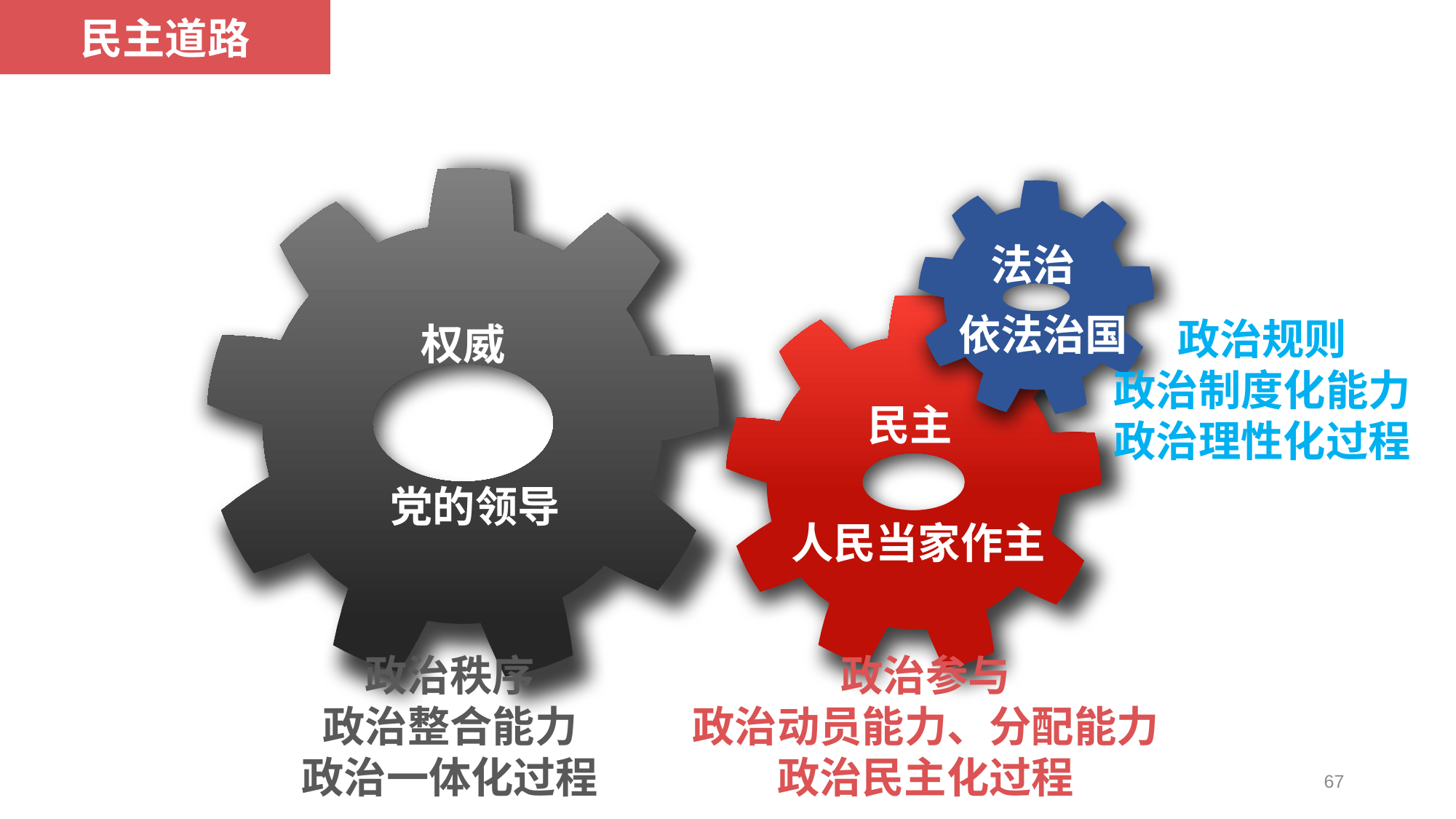

民主道路

党的领导

依法治国
民主道路
法治

人民当家作主
政治规则
政治制度化能力
政治理性化过程
权威
民主观念
民主制度
民主
改革什么？
培育什么？
建构什么？
坚持什么？
借鉴什么？
政治秩序
政治整合能力
政治一体化过程
政治参与
政治动员能力、分配能力
政治民主化过程
67